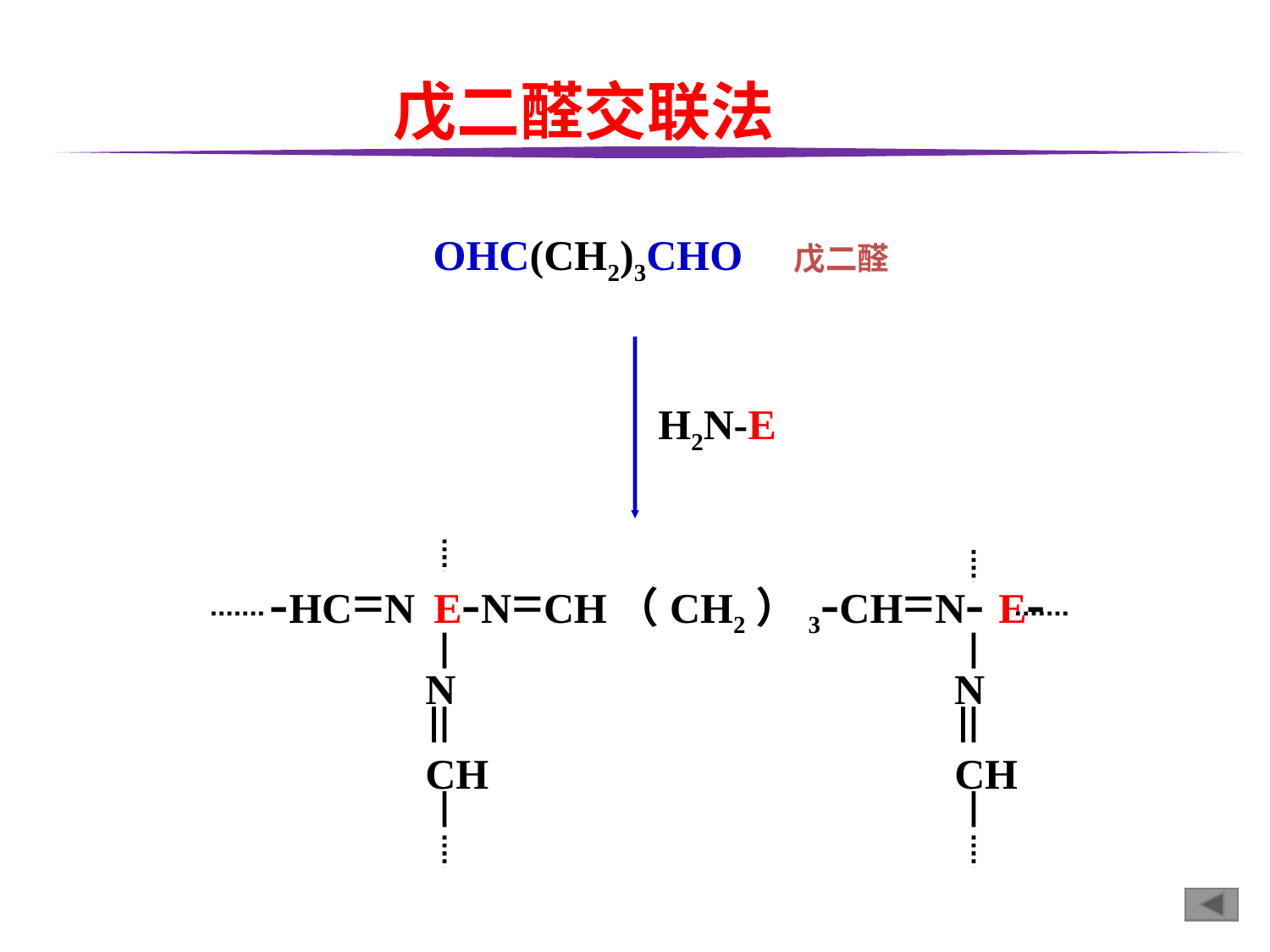

# 戊二醛交联法
 OHC(CH2)3CHO
戊二醛

H2N-E

 -HC=N-E-N=CH（CH2）3-CH=N- E-

N
N

CH
CH